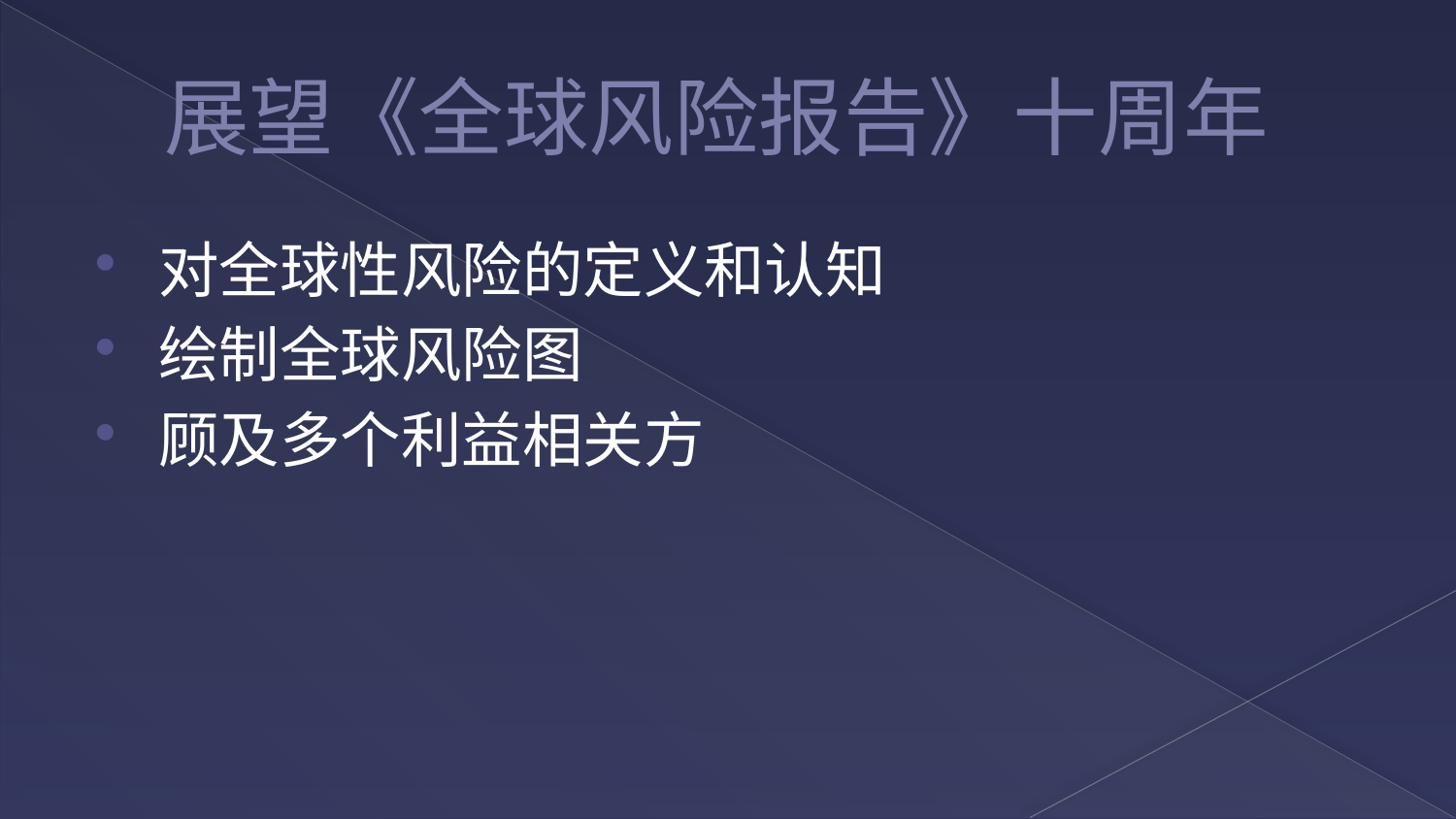

# 展望《全球风险报告》十周年
对全球性风险的定义和认知
绘制全球风险图
顾及多个利益相关方